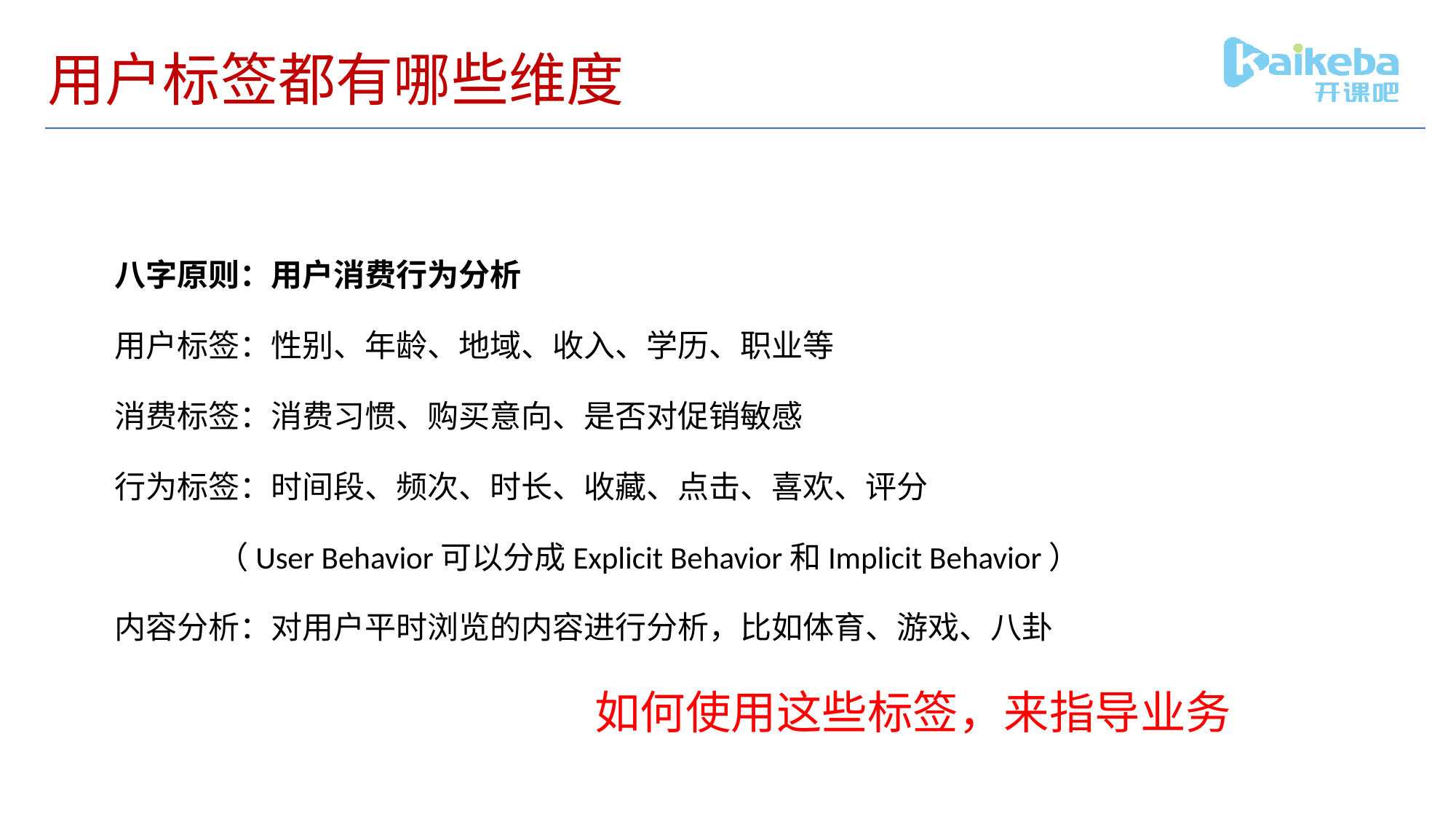

# 用户标签都有哪些维度
八字原则：用户消费行为分析
用户标签：性别、年龄、地域、收入、学历、职业等
消费标签：消费习惯、购买意向、是否对促销敏感
行为标签：时间段、频次、时长、收藏、点击、喜欢、评分
	（User Behavior可以分成Explicit Behavior和Implicit Behavior）
内容分析：对用户平时浏览的内容进行分析，比如体育、游戏、八卦
如何使用这些标签，来指导业务